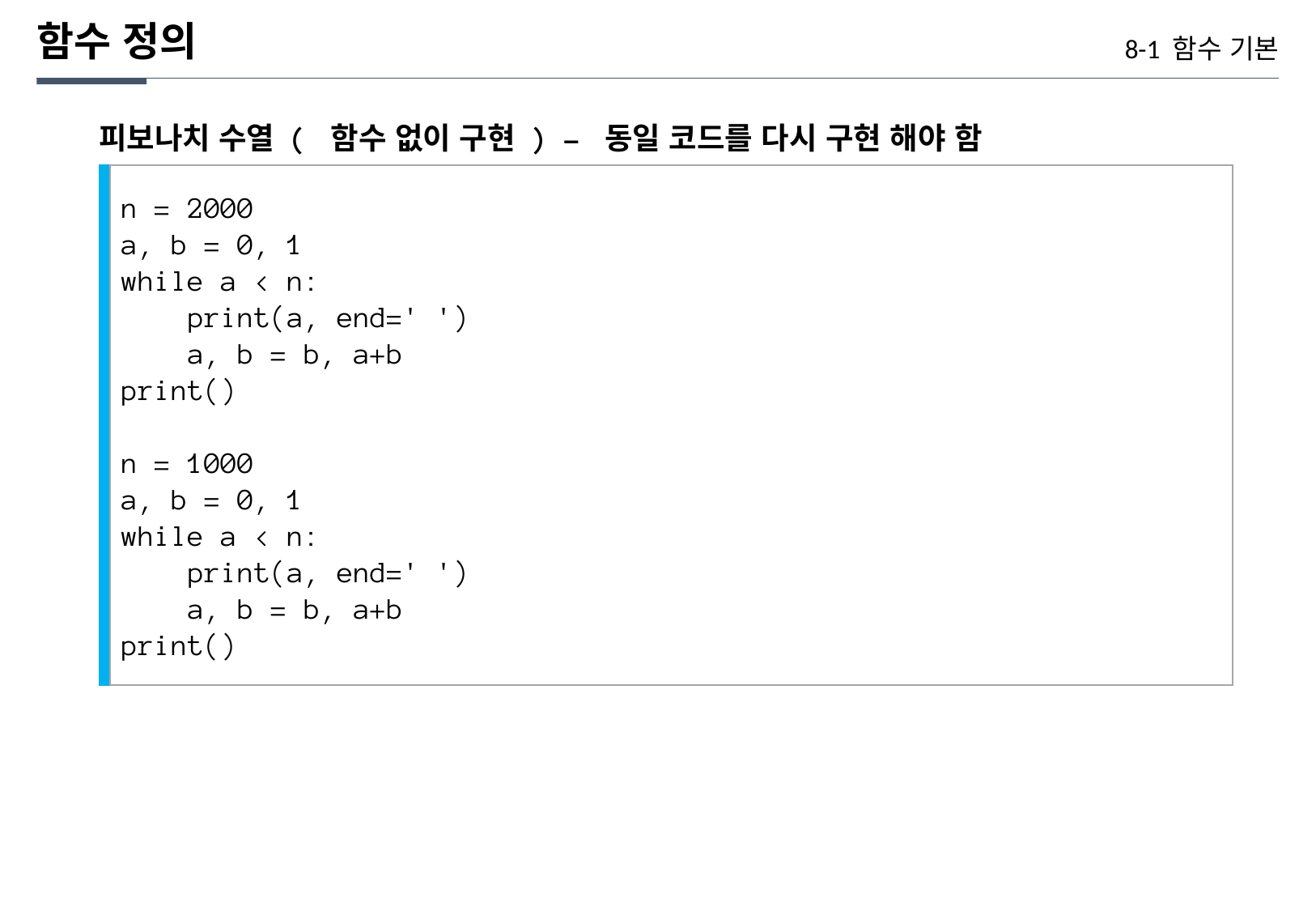

함수 정의
8-1 함수 기본
피보나치 수열 ( 함수 없이 구현 ) - 동일 코드를 다시 구현 해야 함

n = 2000
a, b = 0, 1
while a < n:
    print(a, end=' ')
    a, b = b, a+b
print()

n = 1000
a, b = 0, 1
while a < n:
    print(a, end=' ')
    a, b = b, a+b
print()